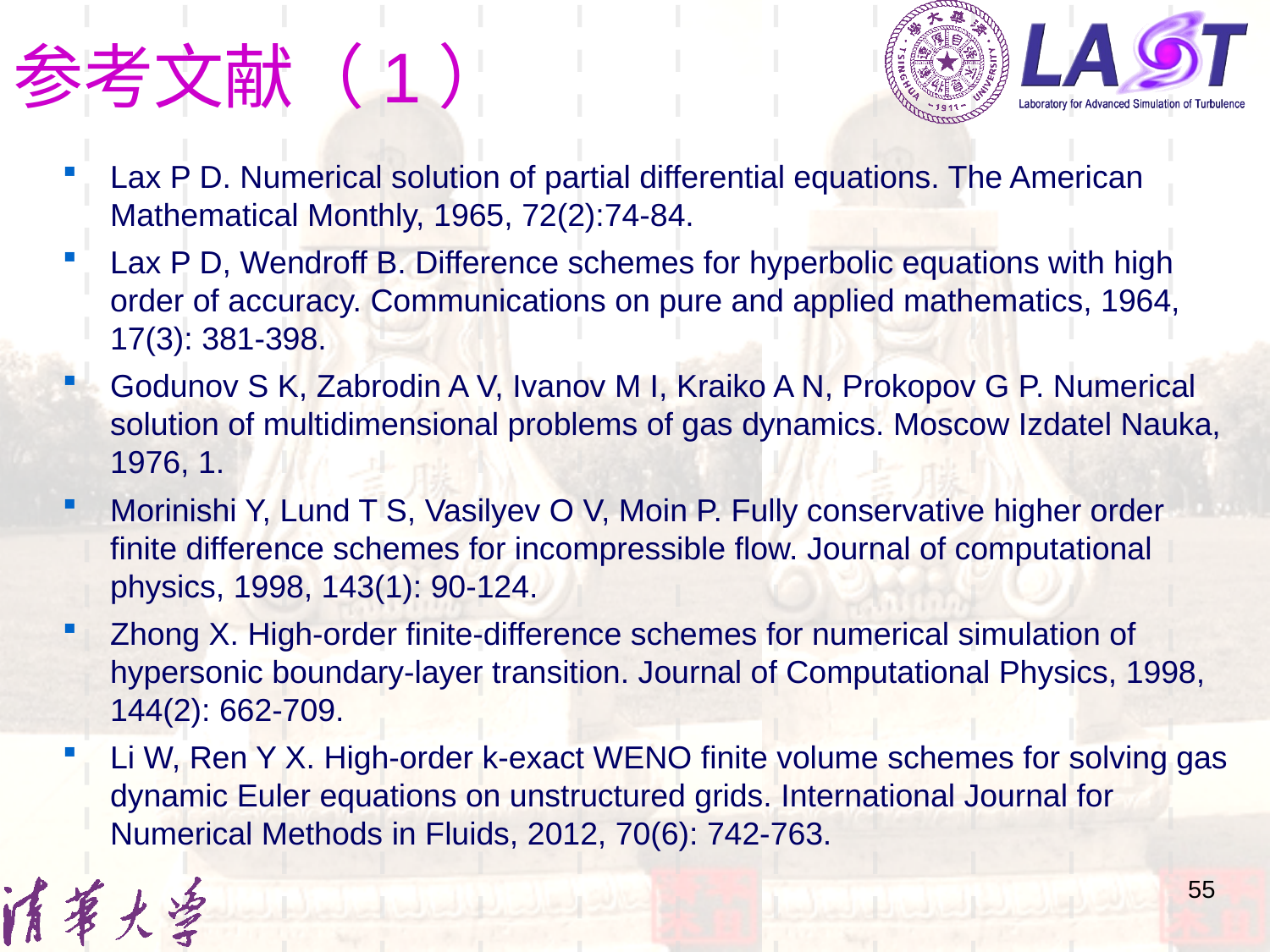

# 参考文献（1）
Lax P D. Numerical solution of partial differential equations. The American Mathematical Monthly, 1965, 72(2):74-84.
Lax P D, Wendroff B. Difference schemes for hyperbolic equations with high order of accuracy. Communications on pure and applied mathematics, 1964, 17(3): 381-398.
Godunov S K, Zabrodin A V, Ivanov M I, Kraiko A N, Prokopov G P. Numerical solution of multidimensional problems of gas dynamics. Moscow Izdatel Nauka, 1976, 1.
Morinishi Y, Lund T S, Vasilyev O V, Moin P. Fully conservative higher order finite difference schemes for incompressible flow. Journal of computational physics, 1998, 143(1): 90-124.
Zhong X. High-order finite-difference schemes for numerical simulation of hypersonic boundary-layer transition. Journal of Computational Physics, 1998, 144(2): 662-709.
Li W, Ren Y X. High-order k-exact WENO finite volume schemes for solving gas dynamic Euler equations on unstructured grids. International Journal for Numerical Methods in Fluids, 2012, 70(6): 742-763.

55